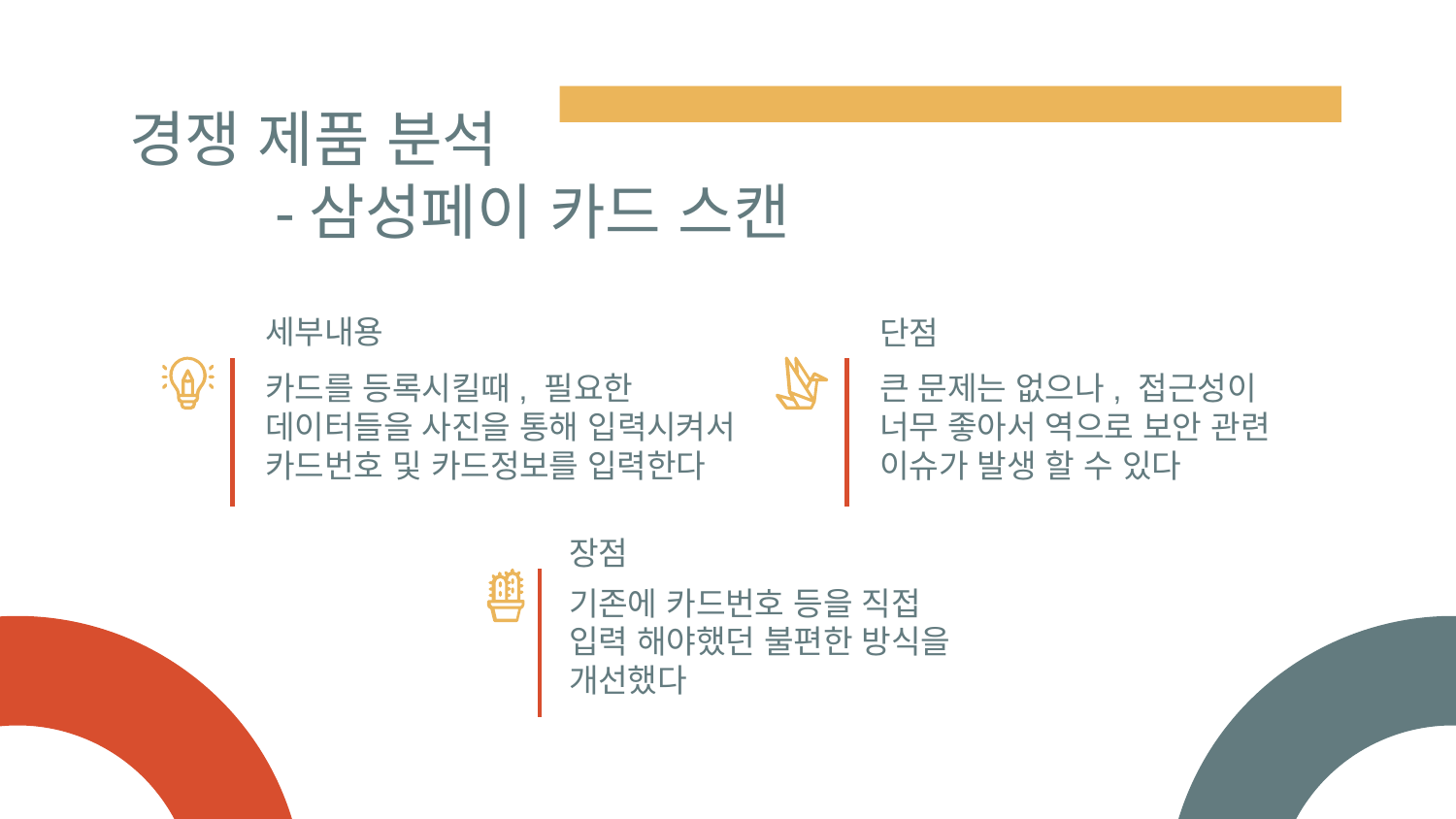

# 경쟁 제품 분석 -삼성페이 카드 스캔
세부내용
단점
큰 문제는 없으나, 접근성이 너무 좋아서 역으로 보안 관련 이슈가 발생 할 수 있다
카드를 등록시킬때, 필요한 데이터들을 사진을 통해 입력시켜서 카드번호 및 카드정보를 입력한다

장점

기존에 카드번호 등을 직접 입력 해야했던 불편한 방식을 개선했다